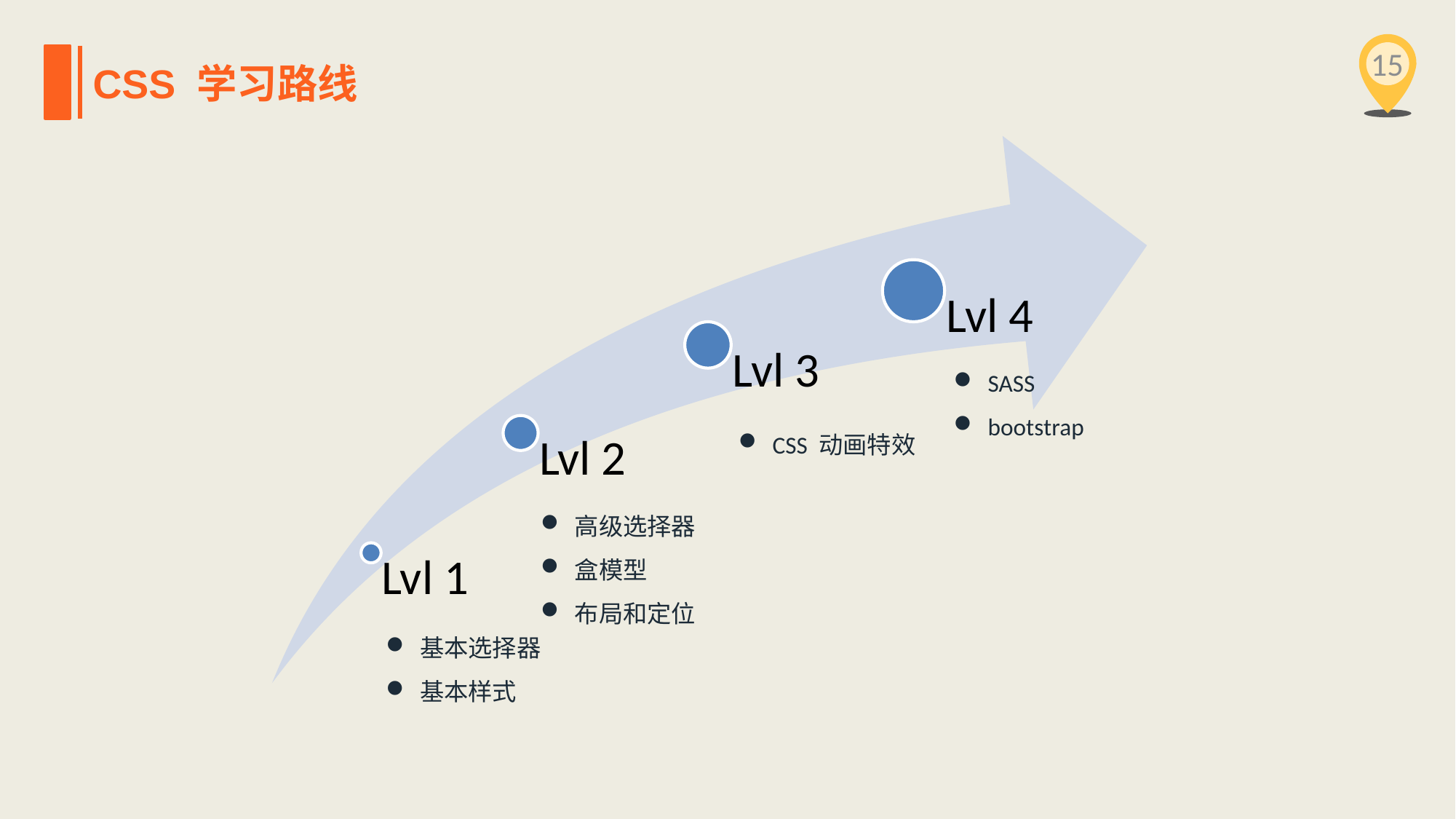

15

CSS 学习路线
Lvl 1
Lvl 2
Lvl 3
Lvl 4
SASS
bootstrap
CSS 动画特效
高级选择器
盒模型
布局和定位
基本选择器
基本样式